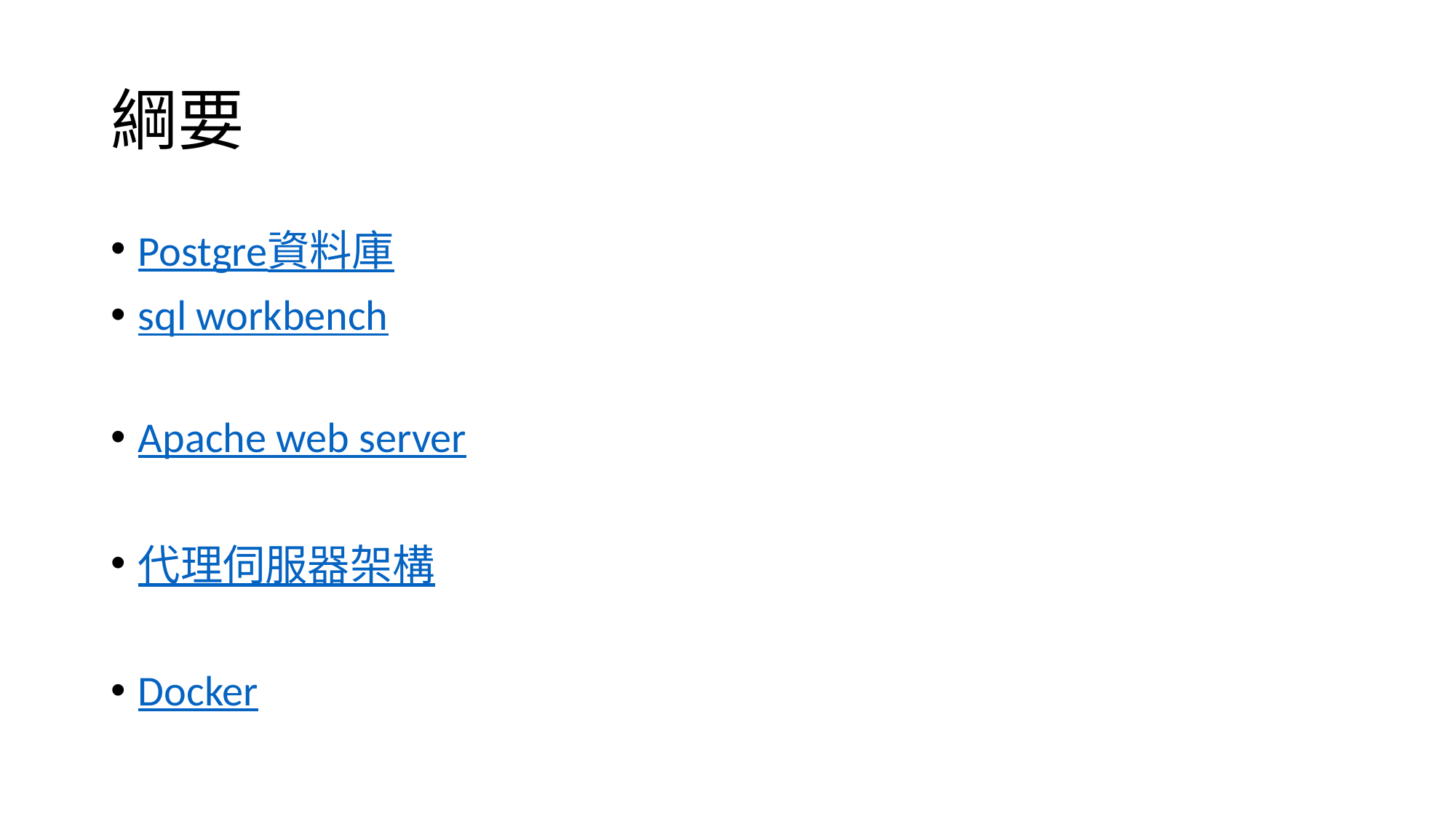

# 綱要
Postgre資料庫
sql workbench

Apache web server

代理伺服器架構

Docker